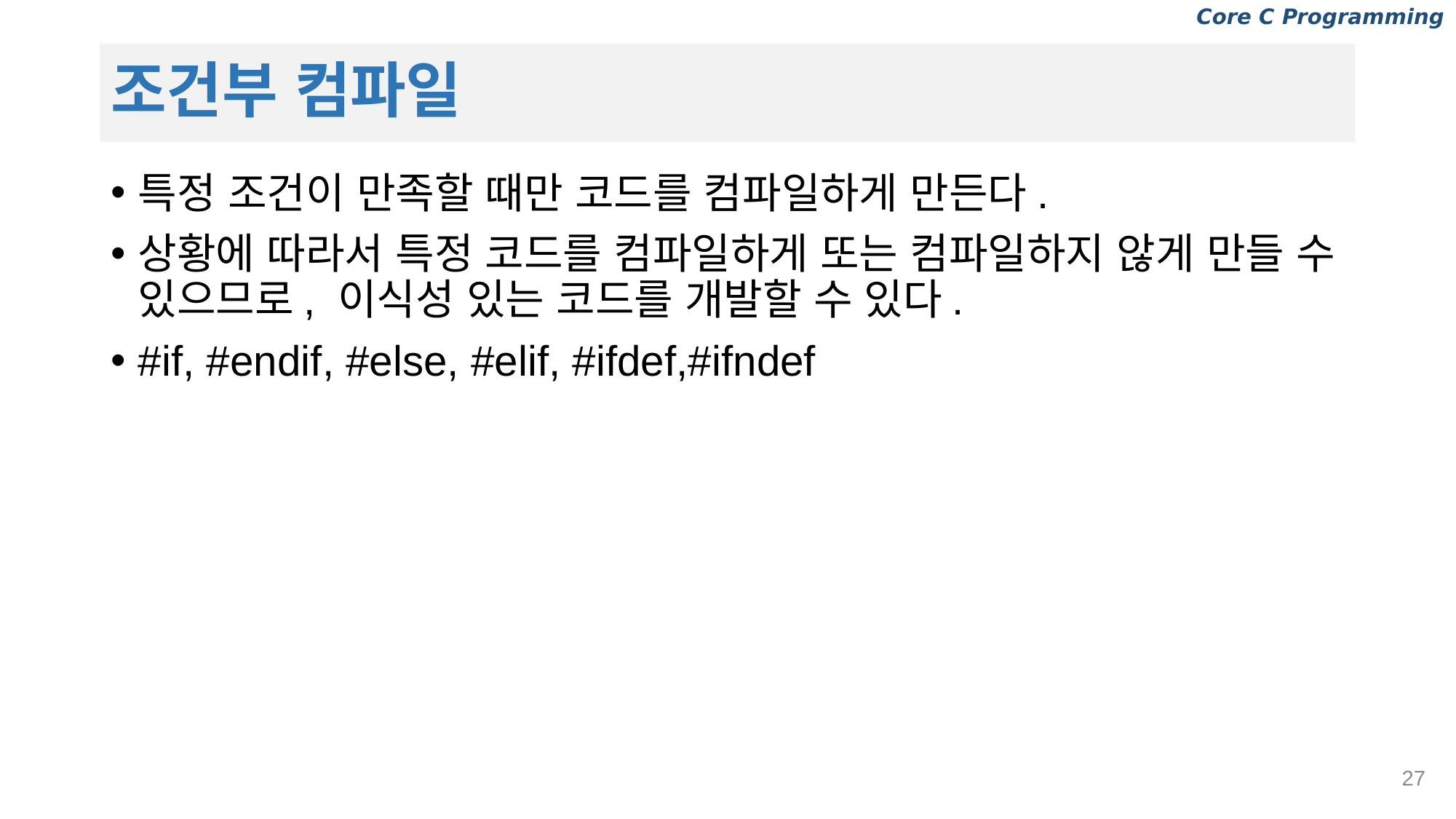

# 조건부 컴파일
특정 조건이 만족할 때만 코드를 컴파일하게 만든다.
상황에 따라서 특정 코드를 컴파일하게 또는 컴파일하지 않게 만들 수 있으므로, 이식성 있는 코드를 개발할 수 있다.
#if, #endif, #else, #elif, #ifdef,#ifndef
27